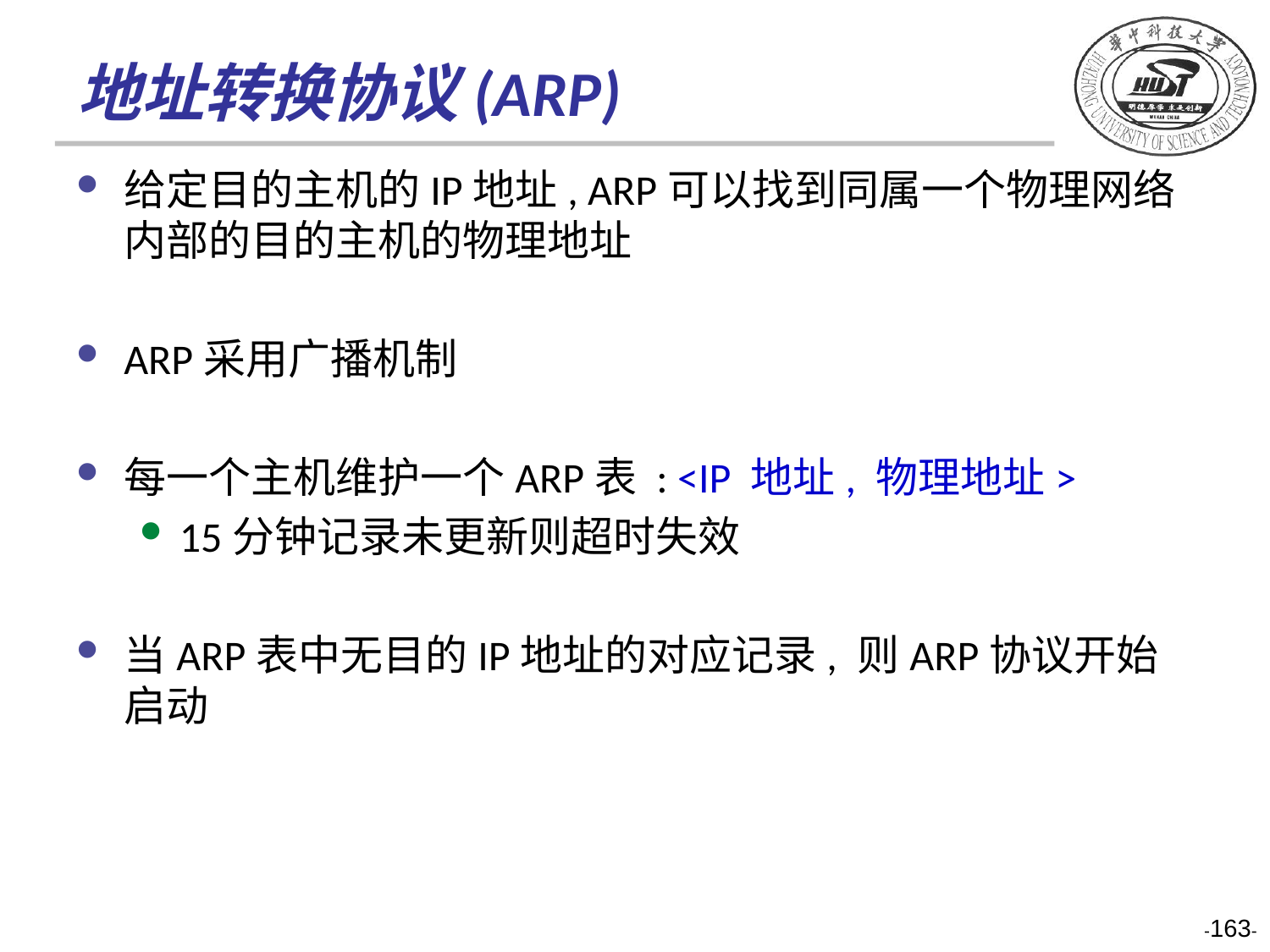

# 地址转换协议(ARP)
给定目的主机的IP地址, ARP可以找到同属一个物理网络内部的目的主机的物理地址

ARP采用广播机制

每一个主机维护一个ARP表 : <IP 地址, 物理地址>
15分钟记录未更新则超时失效

当ARP表中无目的IP地址的对应记录, 则ARP协议开始启动
-163-